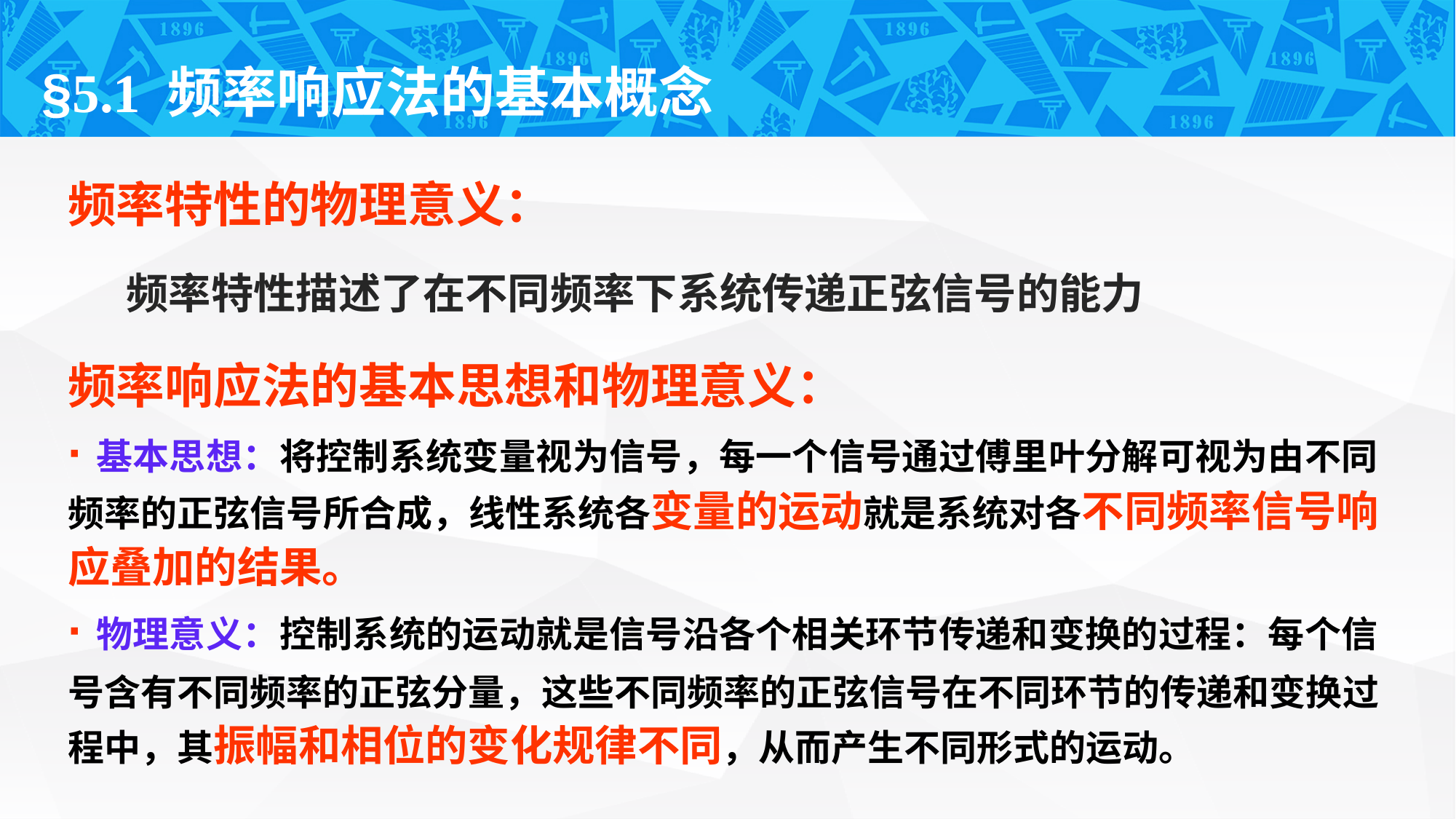

§5.1 频率响应法的基本概念
频率特性的物理意义：
     频率特性描述了在不同频率下系统传递正弦信号的能力

频率响应法的基本思想和物理意义：
·基本思想：将控制系统变量视为信号，每一个信号通过傅里叶分解可视为由不同频率的正弦信号所合成，线性系统各变量的运动就是系统对各不同频率信号响应叠加的结果。
·物理意义：控制系统的运动就是信号沿各个相关环节传递和变换的过程：每个信号含有不同频率的正弦分量，这些不同频率的正弦信号在不同环节的传递和变换过程中，其振幅和相位的变化规律不同，从而产生不同形式的运动。